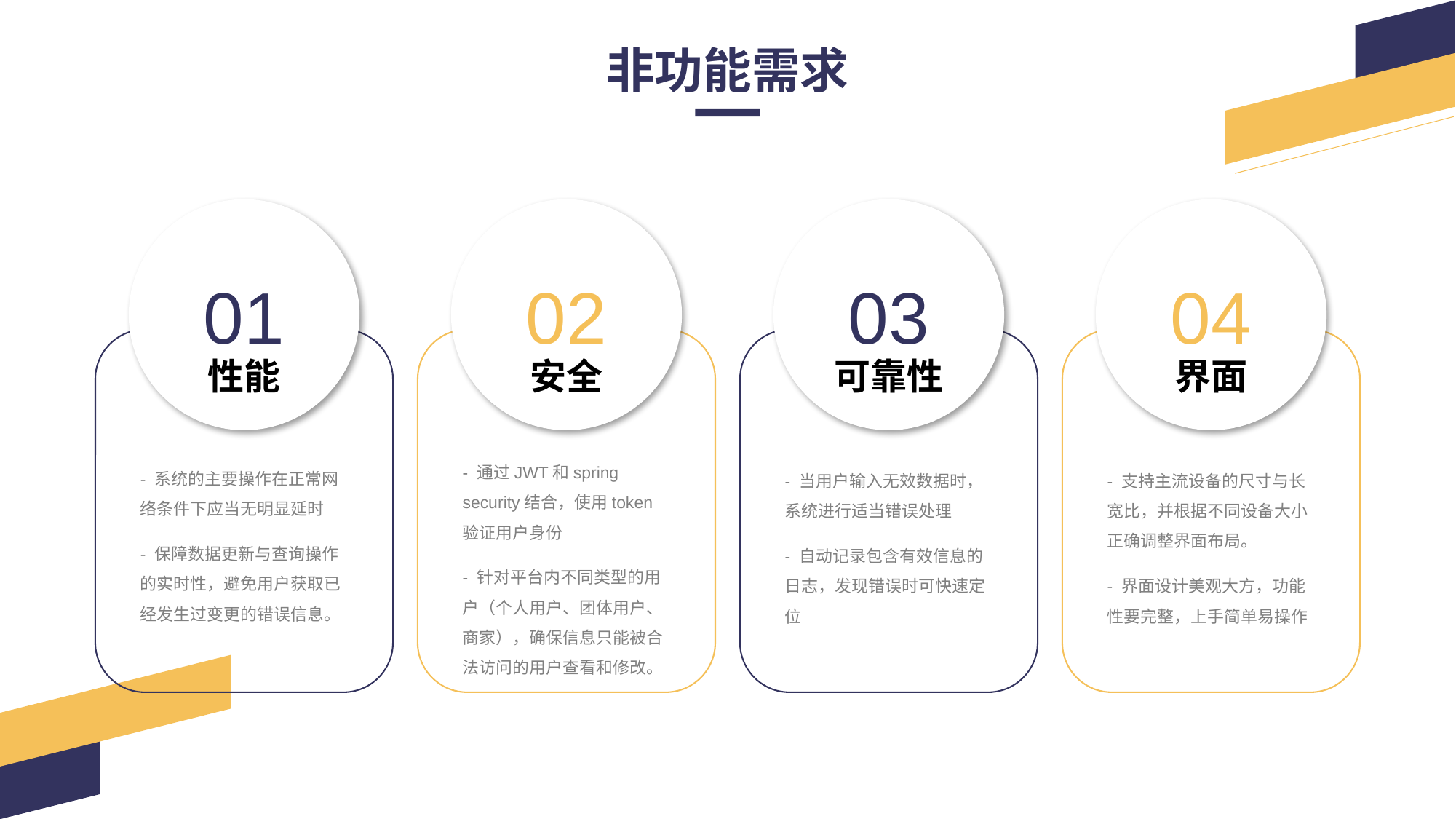

非功能需求

01
02
03
04

性能
安全
可靠性
界面
- 通过JWT和spring security结合，使用token验证用户身份
- 针对平台内不同类型的用户（个人用户、团体用户、商家），确保信息只能被合法访问的用户查看和修改。
- 系统的主要操作在正常网络条件下应当无明显延时
- 保障数据更新与查询操作的实时性，避免用户获取已经发生过变更的错误信息。
- 当用户输入无效数据时，系统进行适当错误处理
- 自动记录包含有效信息的日志，发现错误时可快速定位
- 支持主流设备的尺寸与长宽比，并根据不同设备大小正确调整界面布局。
- 界面设计美观大方，功能性要完整，上手简单易操作